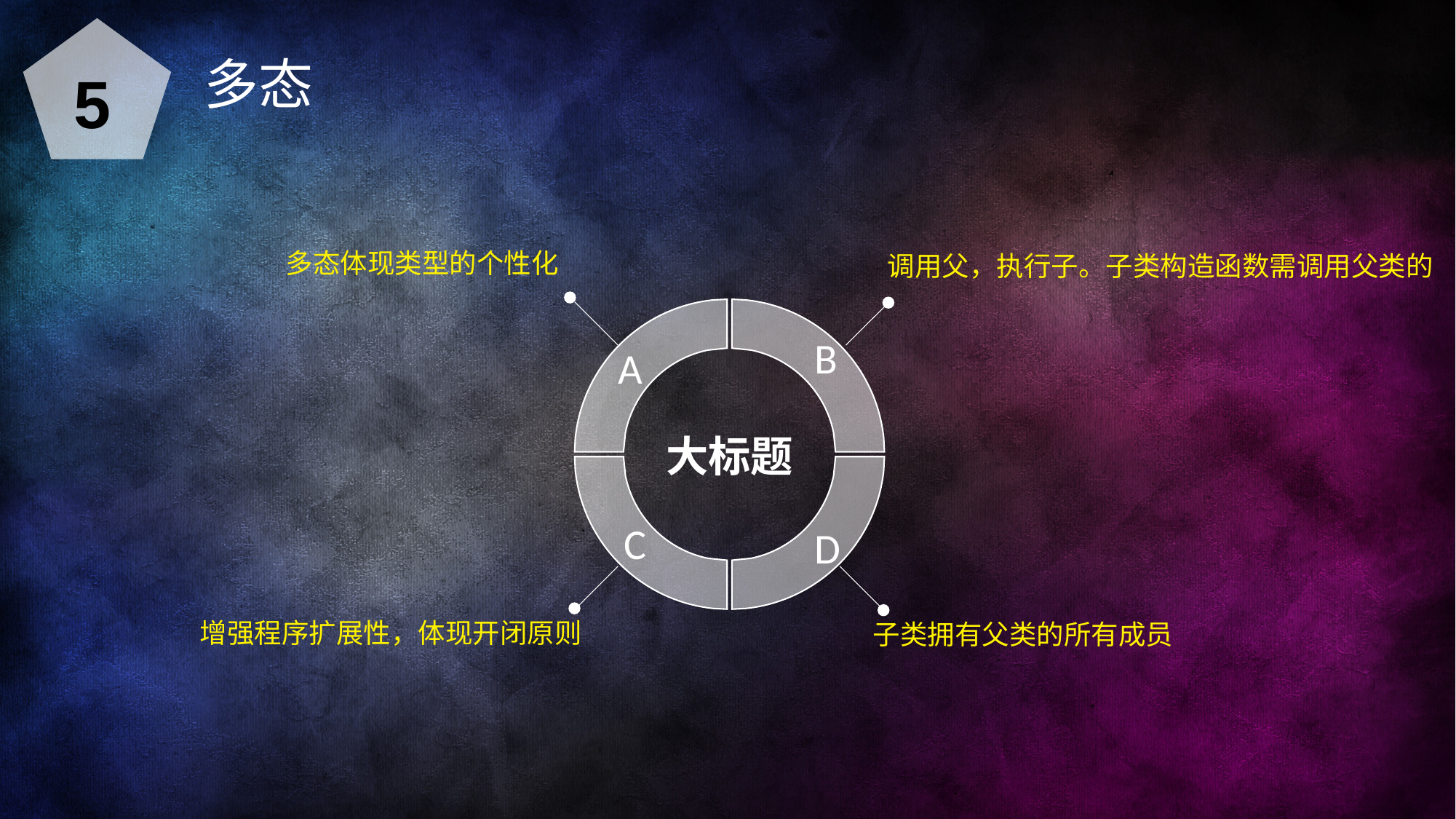

5
多态
多态体现类型的个性化
调用父，执行子。子类构造函数需调用父类的

B
A
大标题

C
D

增强程序扩展性，体现开闭原则
子类拥有父类的所有成员